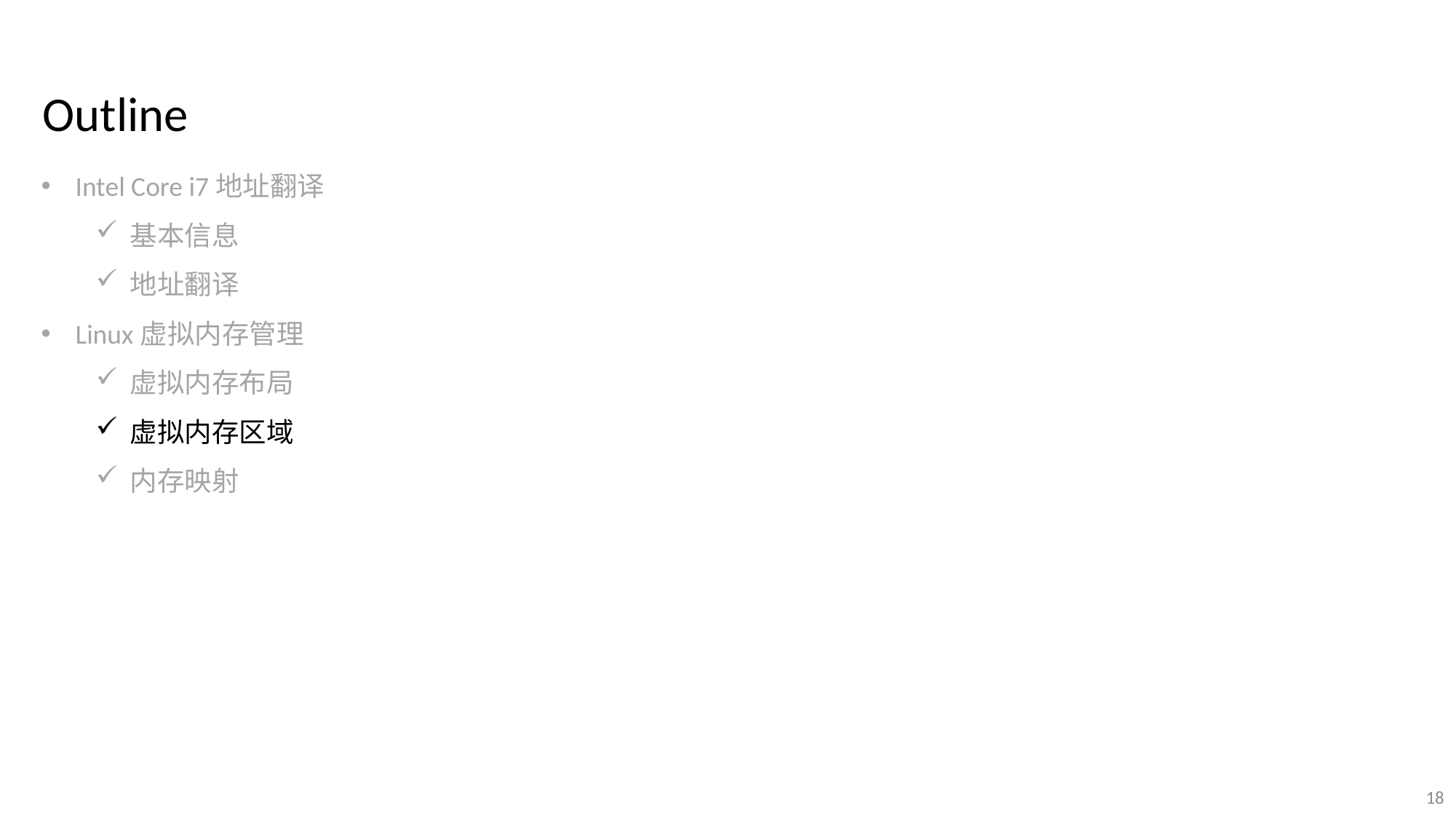

Outline
Intel Core i7地址翻译
基本信息
地址翻译
Linux虚拟内存管理
虚拟内存布局
虚拟内存区域
内存映射
18